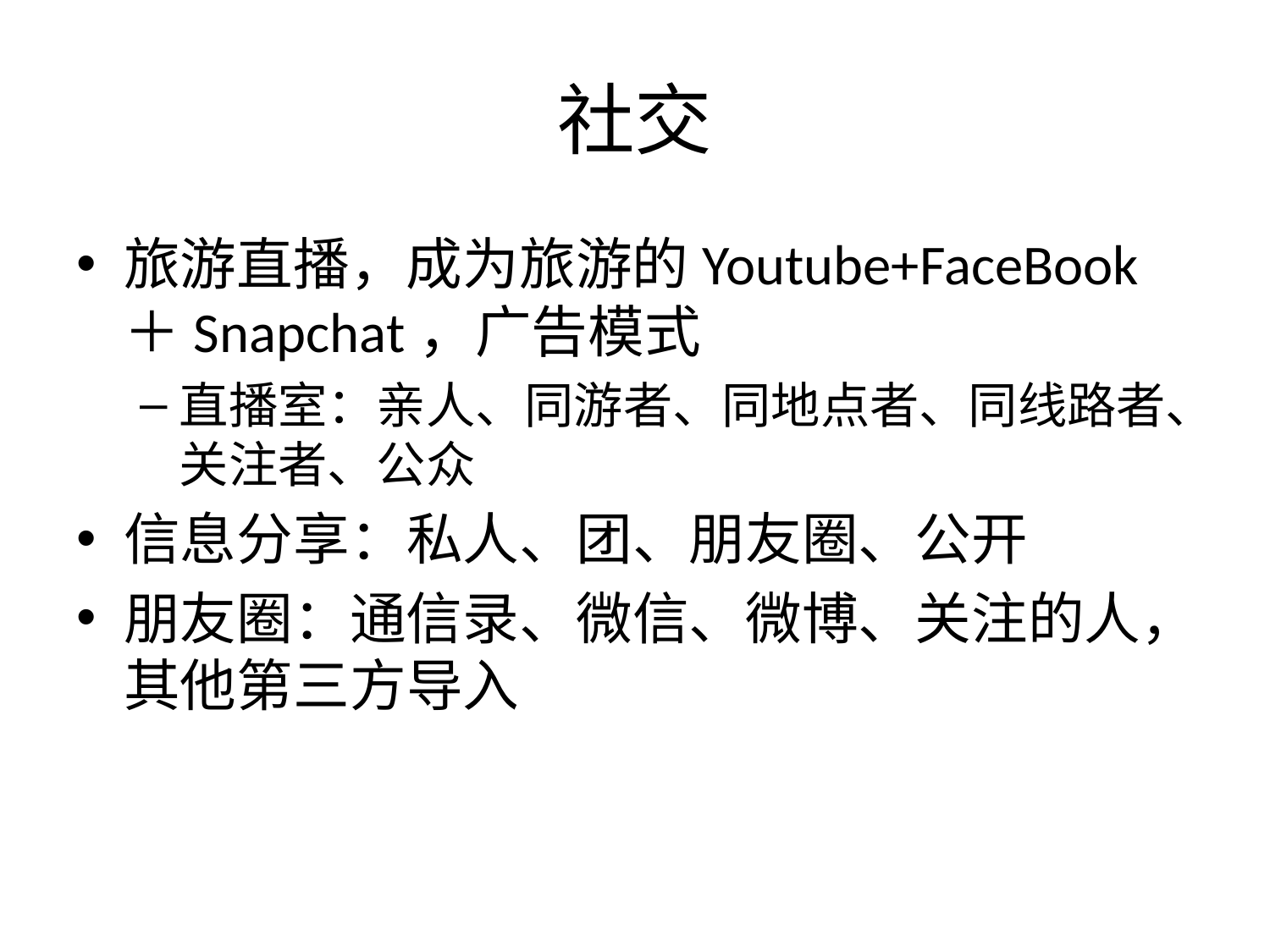

# 社交
旅游直播，成为旅游的Youtube+FaceBook＋Snapchat，广告模式
直播室：亲人、同游者、同地点者、同线路者、关注者、公众
信息分享：私人、团、朋友圈、公开
朋友圈：通信录、微信、微博、关注的人，其他第三方导入